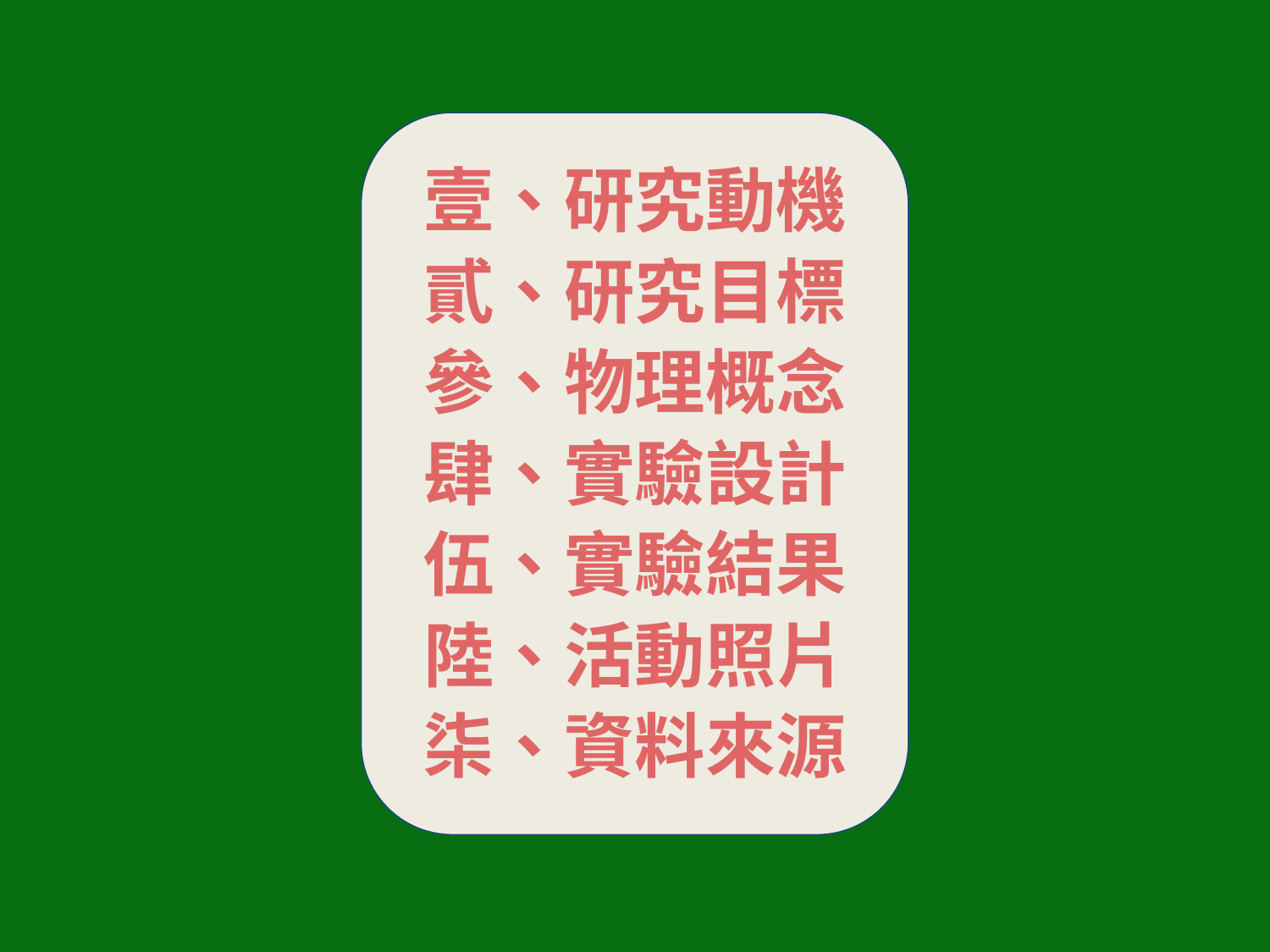

壹、研究動機
貳、研究目標
參、物理概念
肆、實驗設計
伍、實驗結果
陸、活動照片
柒、資料來源